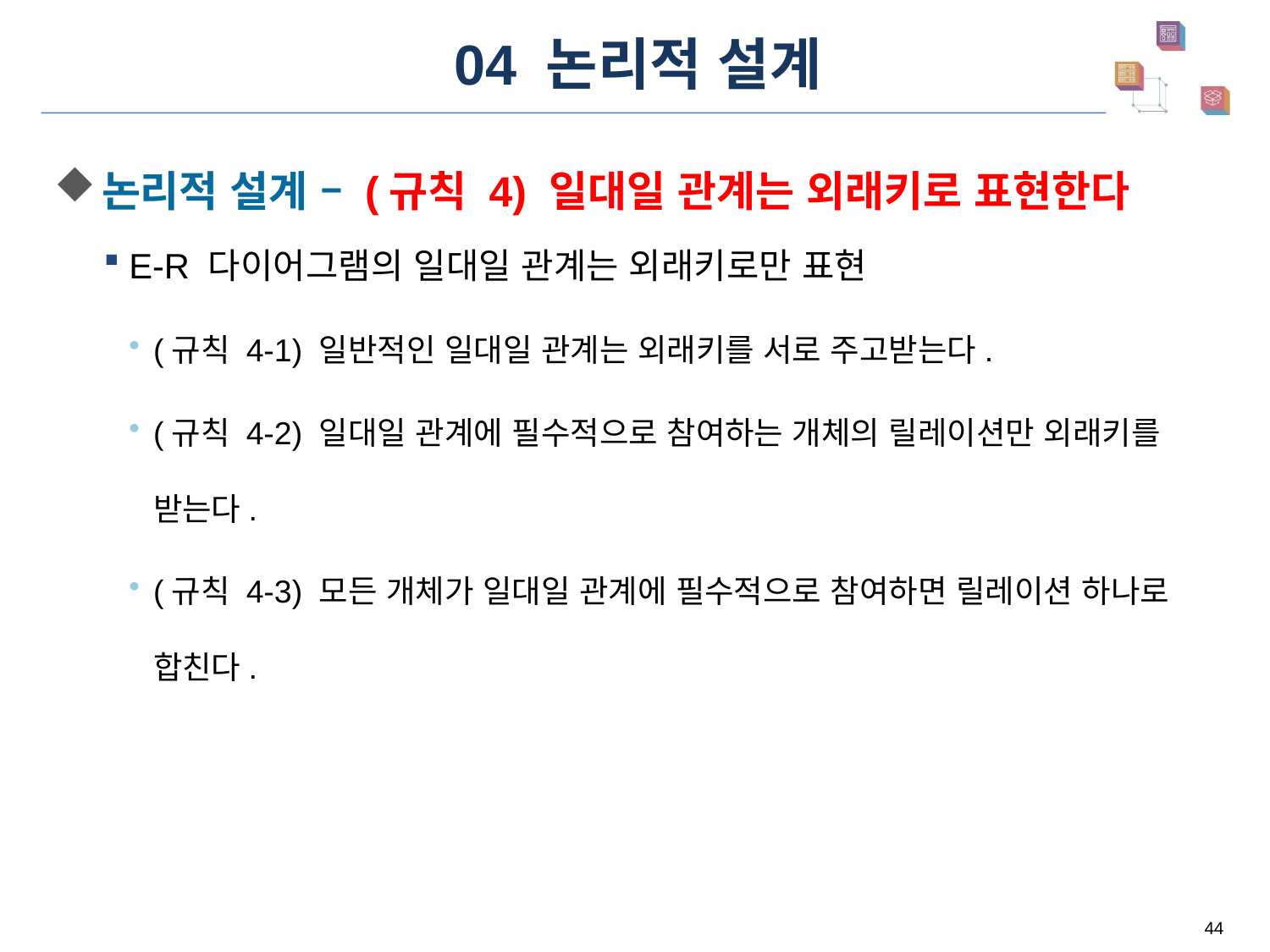

# 04 논리적 설계
논리적 설계 – (규칙 4) 일대일 관계는 외래키로 표현한다
E-R 다이어그램의 일대일 관계는 외래키로만 표현
(규칙 4-1) 일반적인 일대일 관계는 외래키를 서로 주고받는다.
(규칙 4-2) 일대일 관계에 필수적으로 참여하는 개체의 릴레이션만 외래키를
받는다.
(규칙 4-3) 모든 개체가 일대일 관계에 필수적으로 참여하면 릴레이션 하나로 합친다.